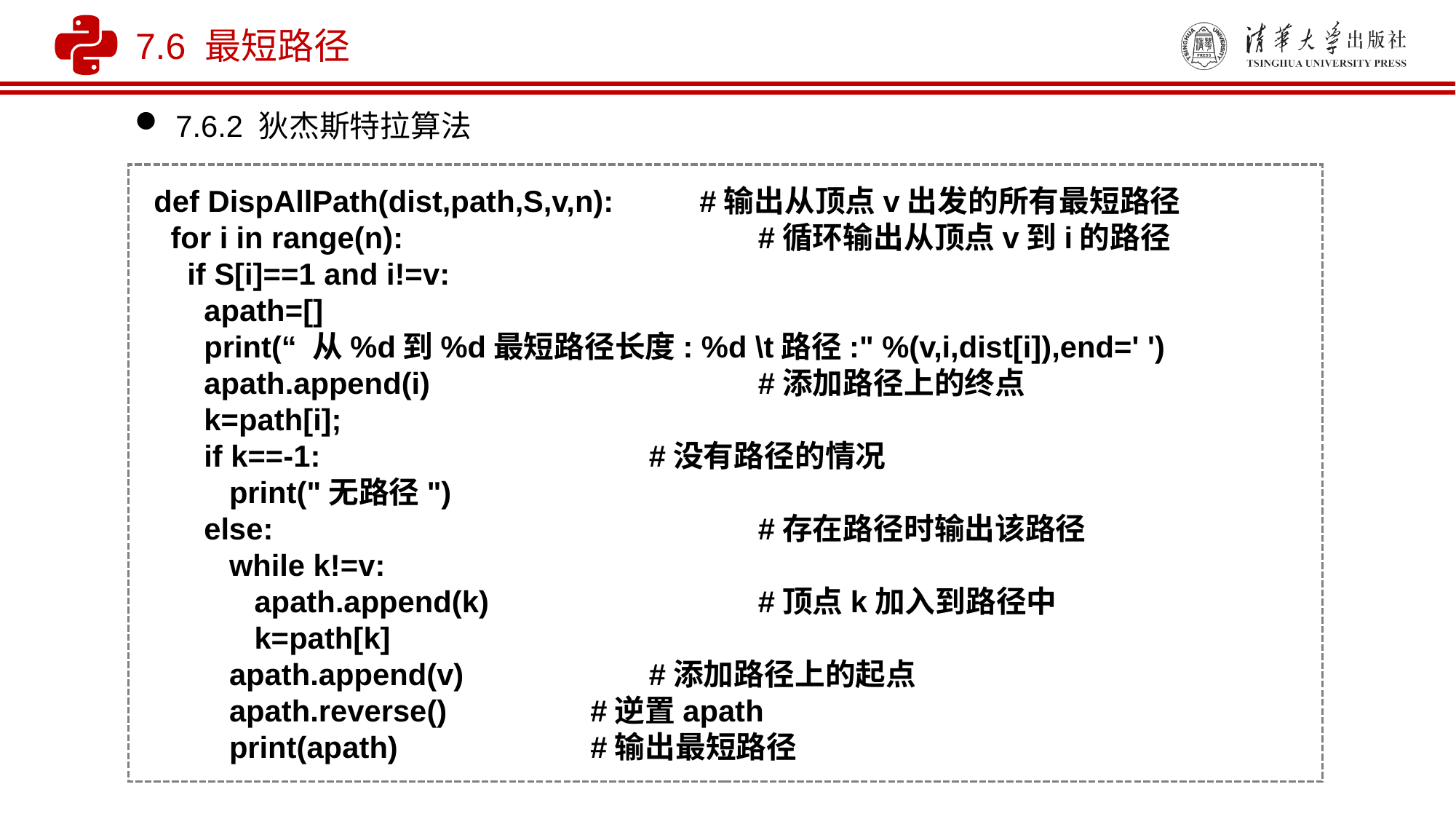

7.6 最短路径
7.6.2 狄杰斯特拉算法
def DispAllPath(dist,path,S,v,n):   	#输出从顶点v出发的所有最短路径
  for i in range(n):			       #循环输出从顶点v到i的路径
    if S[i]==1 and i!=v:
      apath=[]
      print(“ 从%d到%d最短路径长度: %d \t路径:" %(v,i,dist[i]),end=' ')
      apath.append(i)			       #添加路径上的终点
      k=path[i];
      if k==-1:			       #没有路径的情况
         print("无路径")
      else:				       #存在路径时输出该路径
         while k!=v:
            apath.append(k)		       #顶点k加入到路径中
            k=path[k]
         apath.append(v)		       #添加路径上的起点
         apath.reverse()            	#逆置apath
         print(apath)               	#输出最短路径